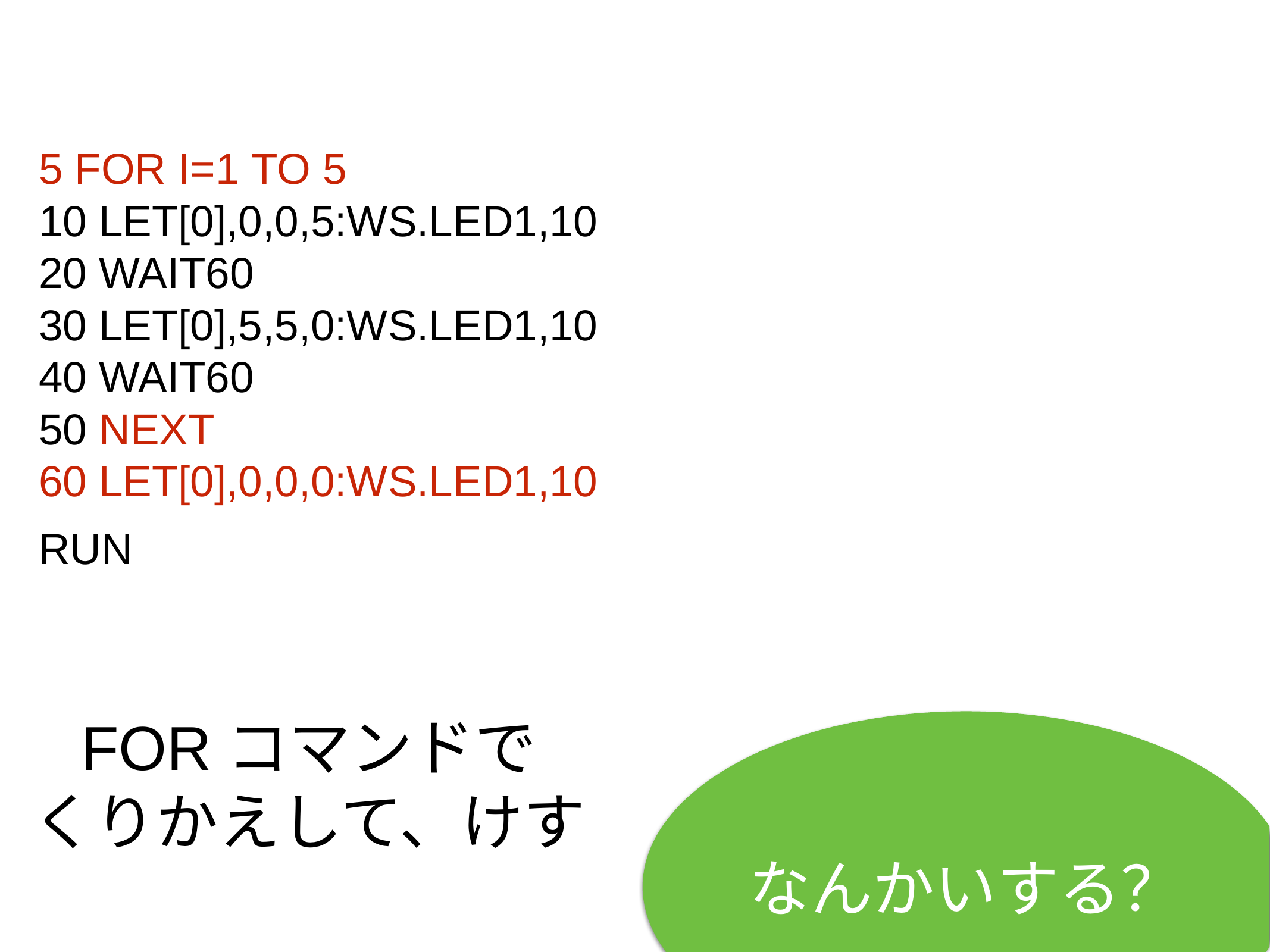

5 FOR I=1 TO 5
10 LET[0],0,0,5:WS.LED1,10
20 WAIT60
30 LET[0],5,5,0:WS.LED1,10
40 WAIT60
50 NEXT
60 LET[0],0,0,0:WS.LED1,10
RUN
# FORコマンドで
くりかえして、けす
なんかいする？